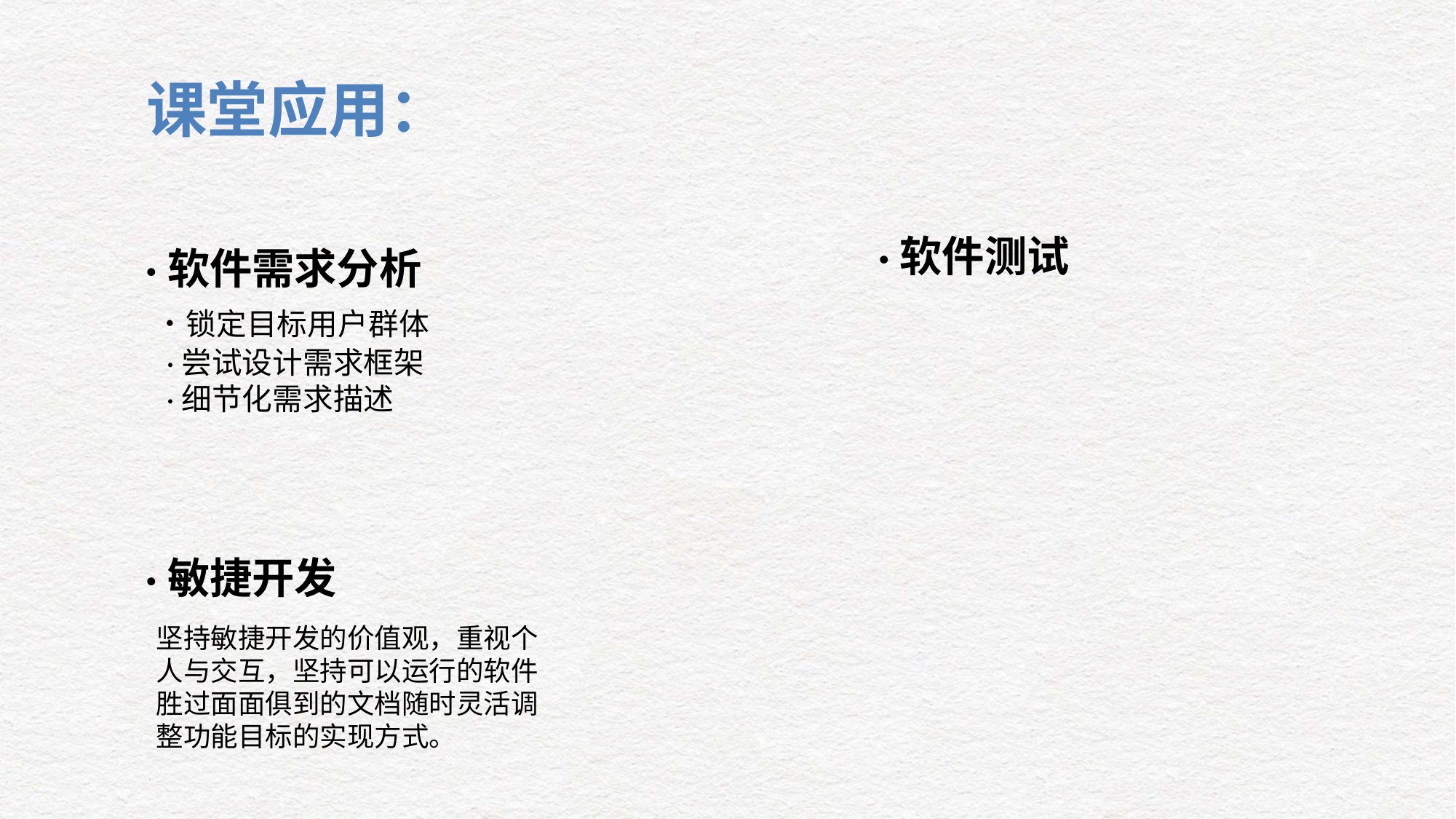

课堂应用：
·软件测试
·软件需求分析
  ·锁定目标用户群体
   ·尝试设计需求框架
   ·细节化需求描述

·敏捷开发
坚持敏捷开发的价值观，重视个人与交互，坚持可以运行的软件胜过面面俱到的文档随时灵活调整功能目标的实现方式。